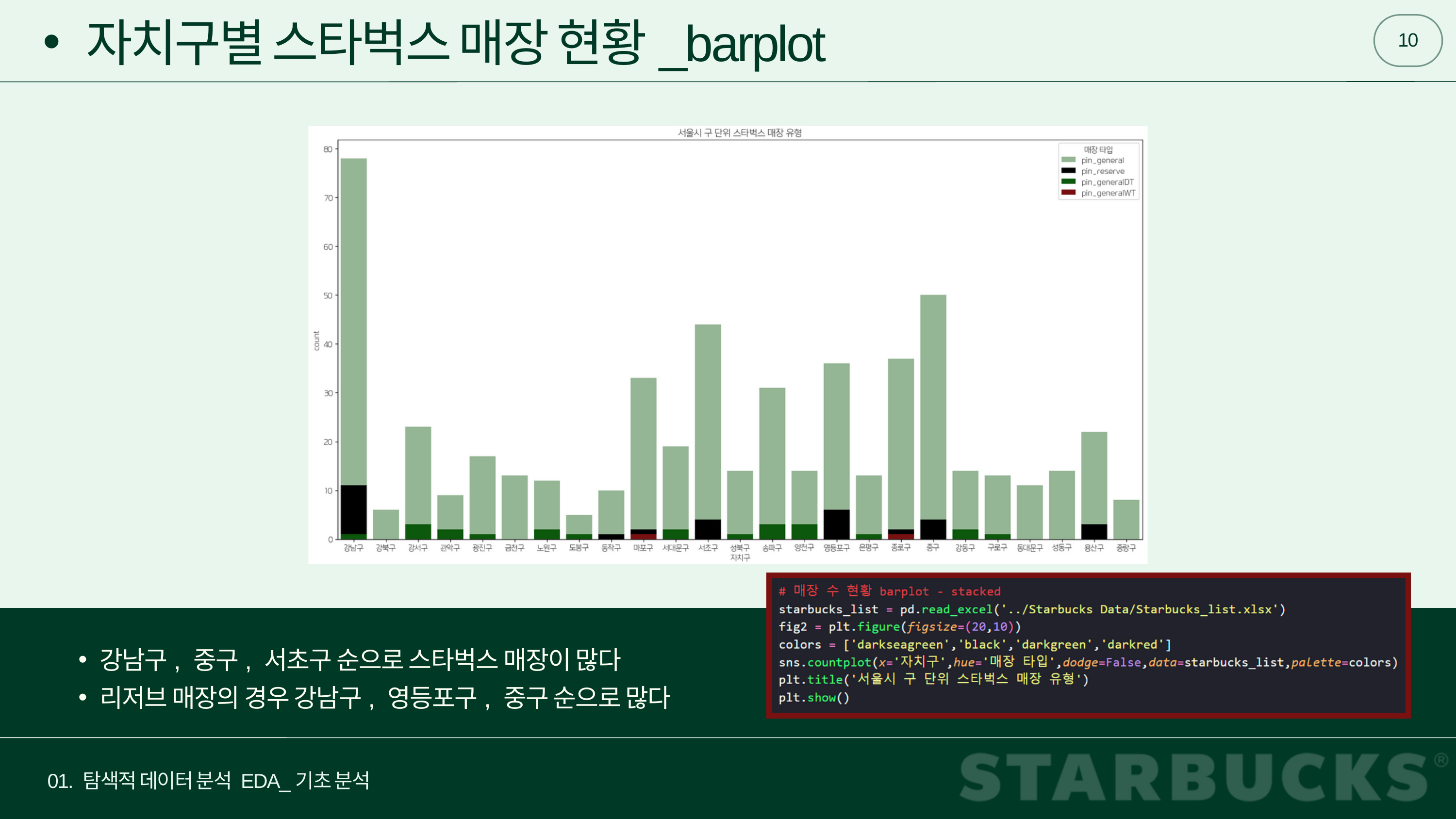

10
자치구별 스타벅스 매장 현황_barplot

강남구, 중구, 서초구 순으로 스타벅스 매장이 많다
리저브 매장의 경우 강남구, 영등포구, 중구 순으로 많다

01. 탐색적 데이터 분석 EDA_기초 분석